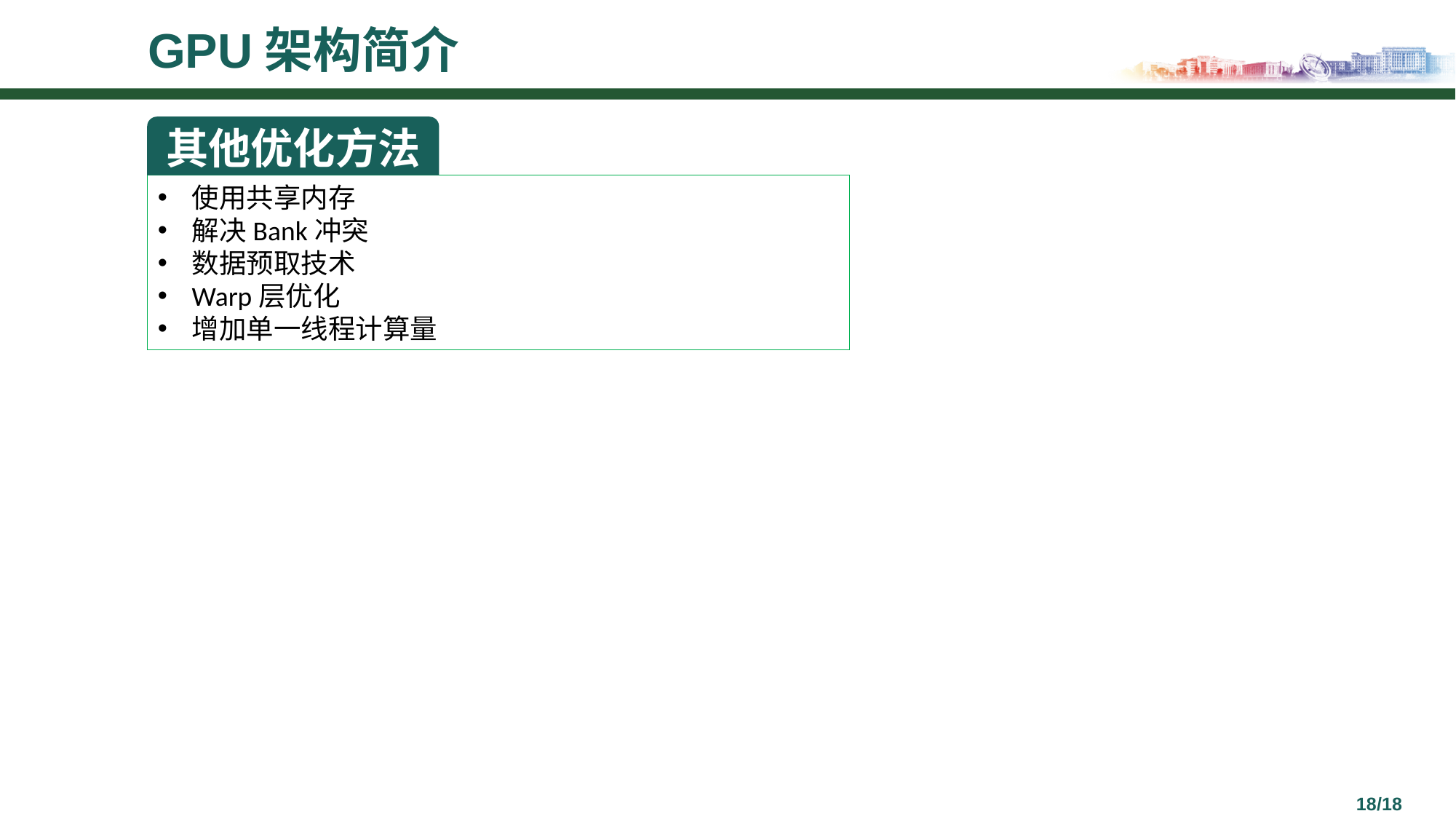

# GPU架构简介
其他优化方法
使用共享内存
解决Bank冲突
数据预取技术
Warp层优化
增加单一线程计算量